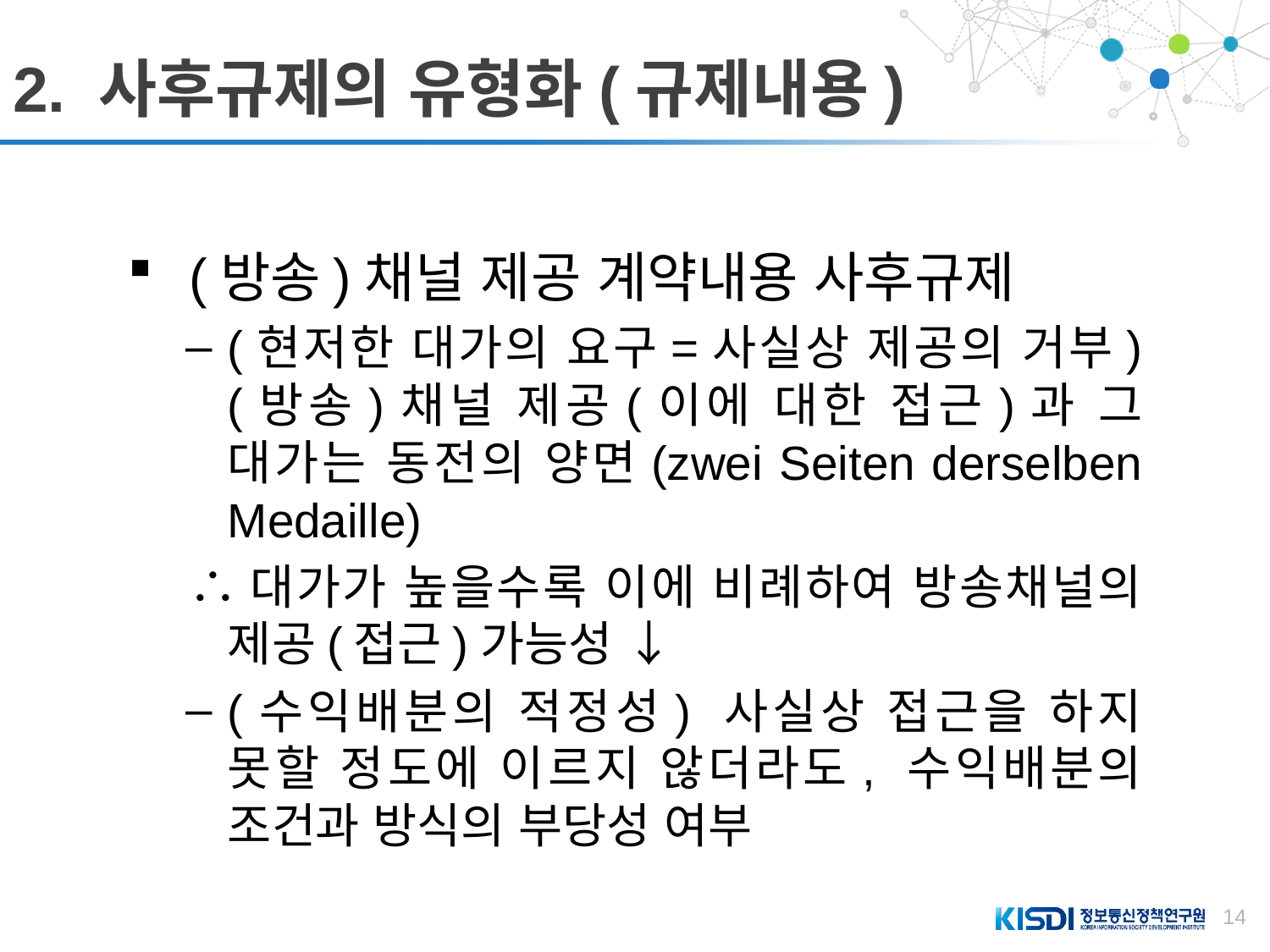

# 2. 사후규제의 유형화(규제내용)
(방송)채널 제공 계약내용 사후규제
(현저한 대가의 요구=사실상 제공의 거부) (방송)채널 제공(이에 대한 접근)과 그 대가는 동전의 양면(zwei Seiten derselben Medaille)
∴대가가 높을수록 이에 비례하여 방송채널의 제공(접근)가능성 ↓
(수익배분의 적정성) 사실상 접근을 하지 못할 정도에 이르지 않더라도, 수익배분의 조건과 방식의 부당성 여부
14